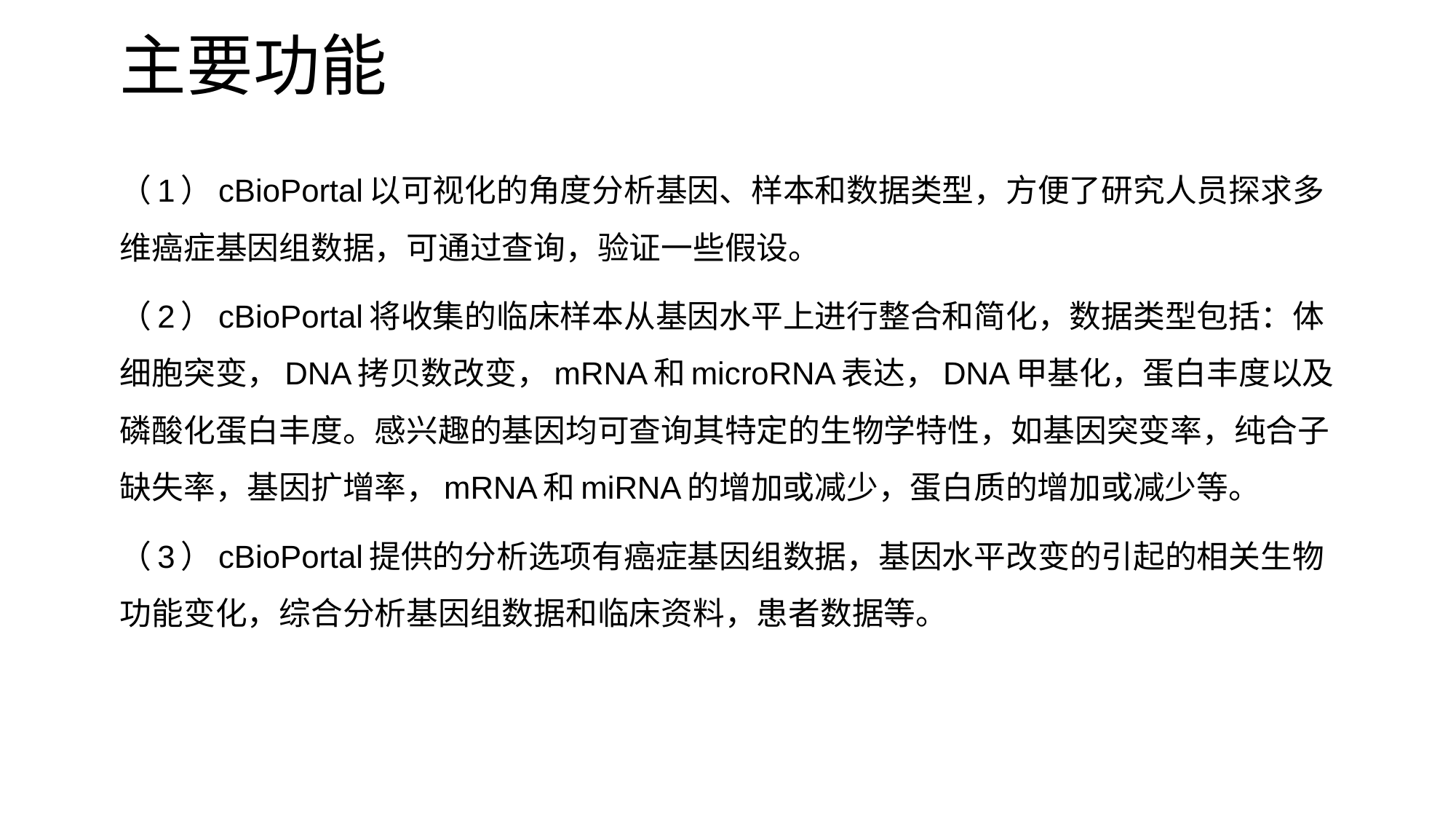

# 主要功能
（1）cBioPortal以可视化的角度分析基因、样本和数据类型，方便了研究人员探求多维癌症基因组数据，可通过查询，验证一些假设。
（2）cBioPortal将收集的临床样本从基因水平上进行整合和简化，数据类型包括：体细胞突变，DNA拷贝数改变，mRNA和microRNA表达，DNA甲基化，蛋白丰度以及磷酸化蛋白丰度。感兴趣的基因均可查询其特定的生物学特性，如基因突变率，纯合子缺失率，基因扩增率，mRNA和miRNA的增加或减少，蛋白质的增加或减少等。
（3）cBioPortal提供的分析选项有癌症基因组数据，基因水平改变的引起的相关生物功能变化，综合分析基因组数据和临床资料，患者数据等。